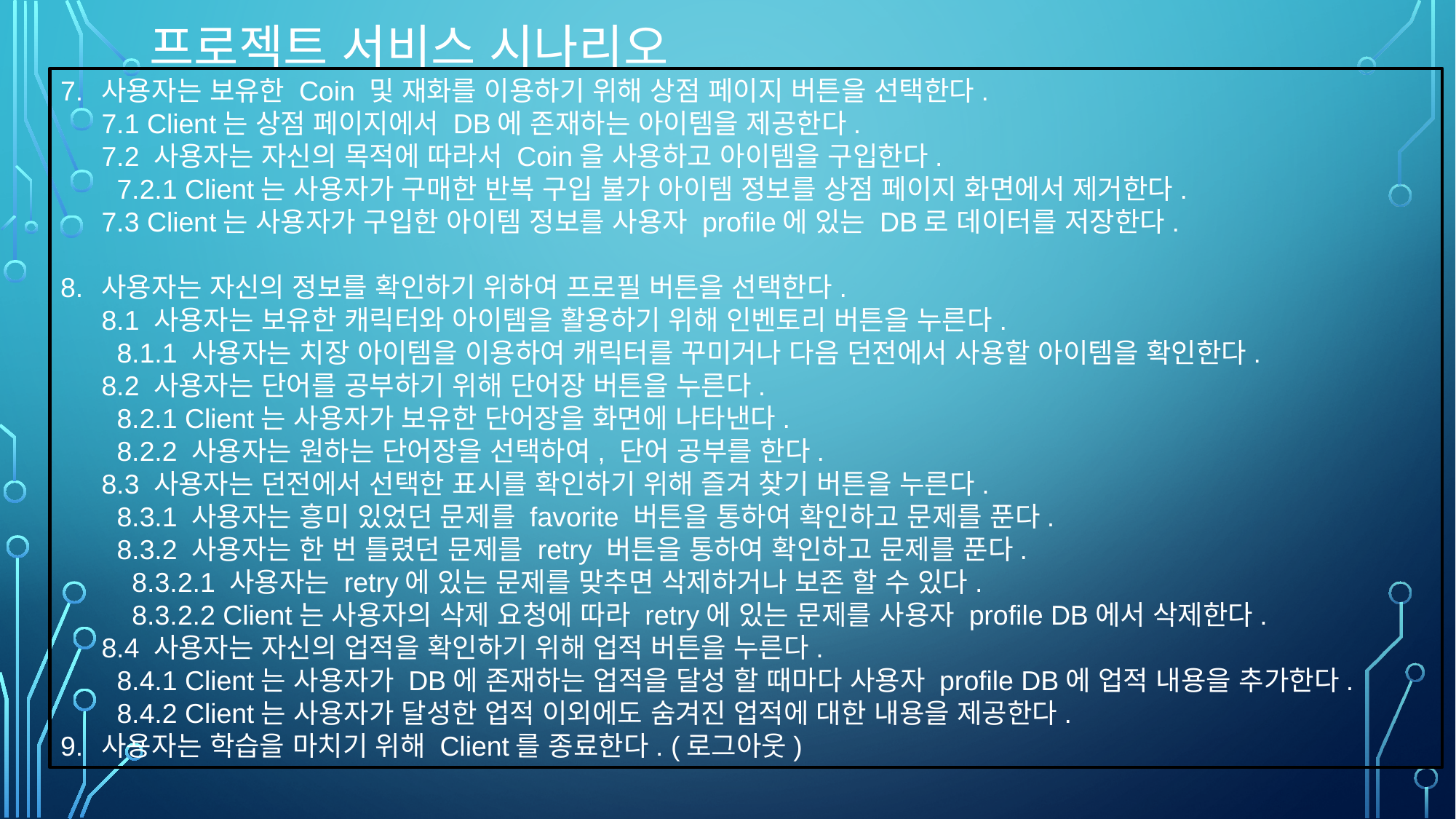

프로젝트 서비스 시나리오
사용자는 보유한 Coin 및 재화를 이용하기 위해 상점 페이지 버튼을 선택한다.
7.1 Client는 상점 페이지에서 DB에 존재하는 아이템을 제공한다.
7.2 사용자는 자신의 목적에 따라서 Coin을 사용하고 아이템을 구입한다.
  7.2.1 Client는 사용자가 구매한 반복 구입 불가 아이템 정보를 상점 페이지 화면에서 제거한다.
7.3 Client는 사용자가 구입한 아이템 정보를 사용자 profile에 있는 DB로 데이터를 저장한다.

사용자는 자신의 정보를 확인하기 위하여 프로필 버튼을 선택한다.
8.1 사용자는 보유한 캐릭터와 아이템을 활용하기 위해 인벤토리 버튼을 누른다.
  8.1.1 사용자는 치장 아이템을 이용하여 캐릭터를 꾸미거나 다음 던전에서 사용할 아이템을 확인한다.
8.2 사용자는 단어를 공부하기 위해 단어장 버튼을 누른다.
  8.2.1 Client는 사용자가 보유한 단어장을 화면에 나타낸다.
  8.2.2 사용자는 원하는 단어장을 선택하여, 단어 공부를 한다.
8.3 사용자는 던전에서 선택한 표시를 확인하기 위해 즐겨 찾기 버튼을 누른다.
  8.3.1 사용자는 흥미 있었던 문제를 favorite 버튼을 통하여 확인하고 문제를 푼다.
  8.3.2 사용자는 한 번 틀렸던 문제를 retry 버튼을 통하여 확인하고 문제를 푼다.
    8.3.2.1 사용자는 retry에 있는 문제를 맞추면 삭제하거나 보존 할 수 있다.
    8.3.2.2 Client는 사용자의 삭제 요청에 따라 retry에 있는 문제를 사용자 profile DB에서 삭제한다.
8.4 사용자는 자신의 업적을 확인하기 위해 업적 버튼을 누른다.
  8.4.1 Client는 사용자가 DB에 존재하는 업적을 달성 할 때마다 사용자 profile DB에 업적 내용을 추가한다.
  8.4.2 Client는 사용자가 달성한 업적 이외에도 숨겨진 업적에 대한 내용을 제공한다.
사용자는 학습을 마치기 위해 Client를 종료한다. (로그아웃)